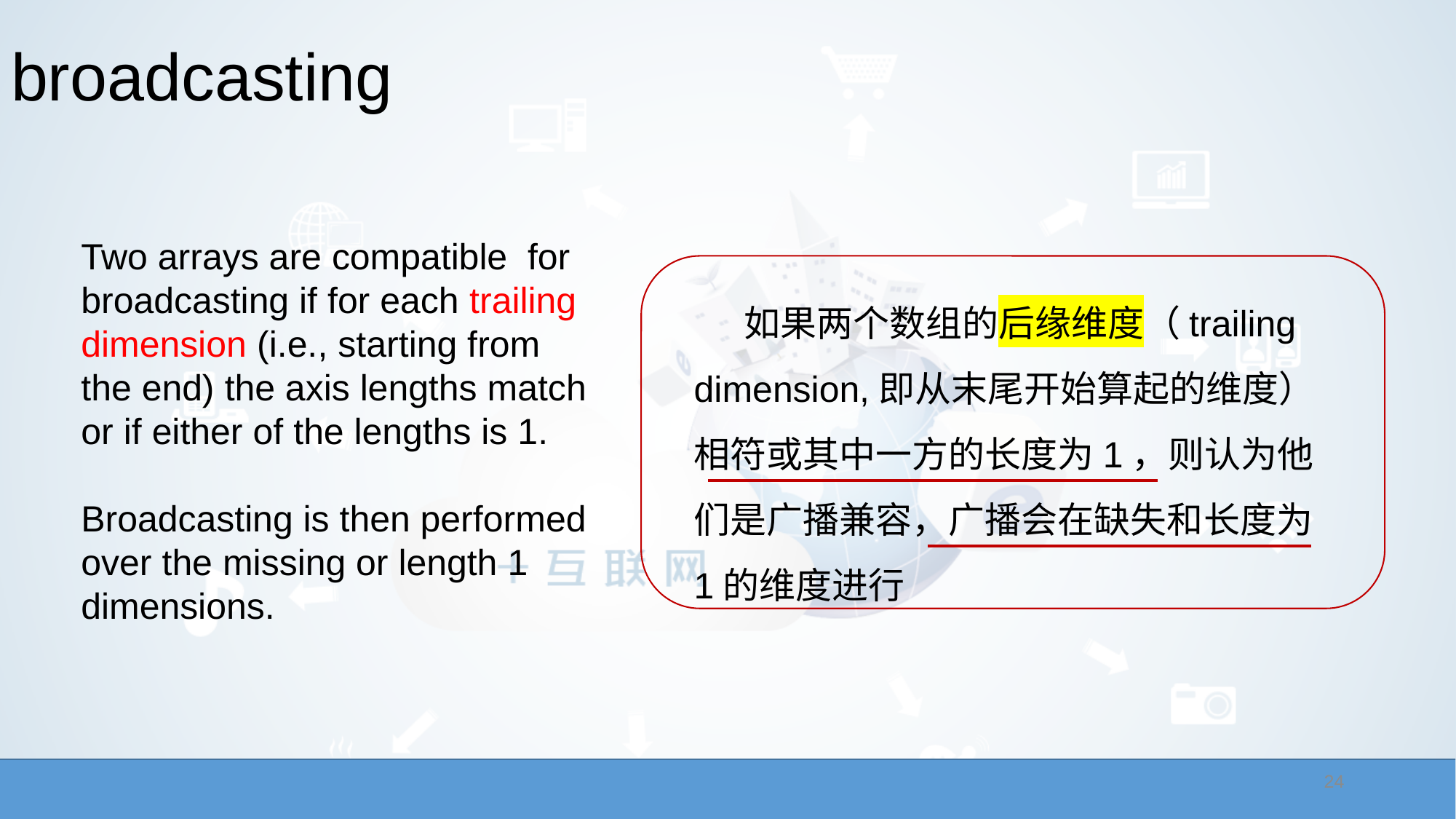

# broadcasting
﻿Two arrays are compatible  for broadcasting if for each trailing dimension (i.e., starting from the end) the axis lengths match or if either of the lengths is 1.

Broadcasting is then performed over the missing or length 1 dimensions.

     如果两个数组的后缘维度（trailing dimension,即从末尾开始算起的维度）相符或其中一方的长度为1，则认为他们是广播兼容，广播会在缺失和长度为1的维度进行
24